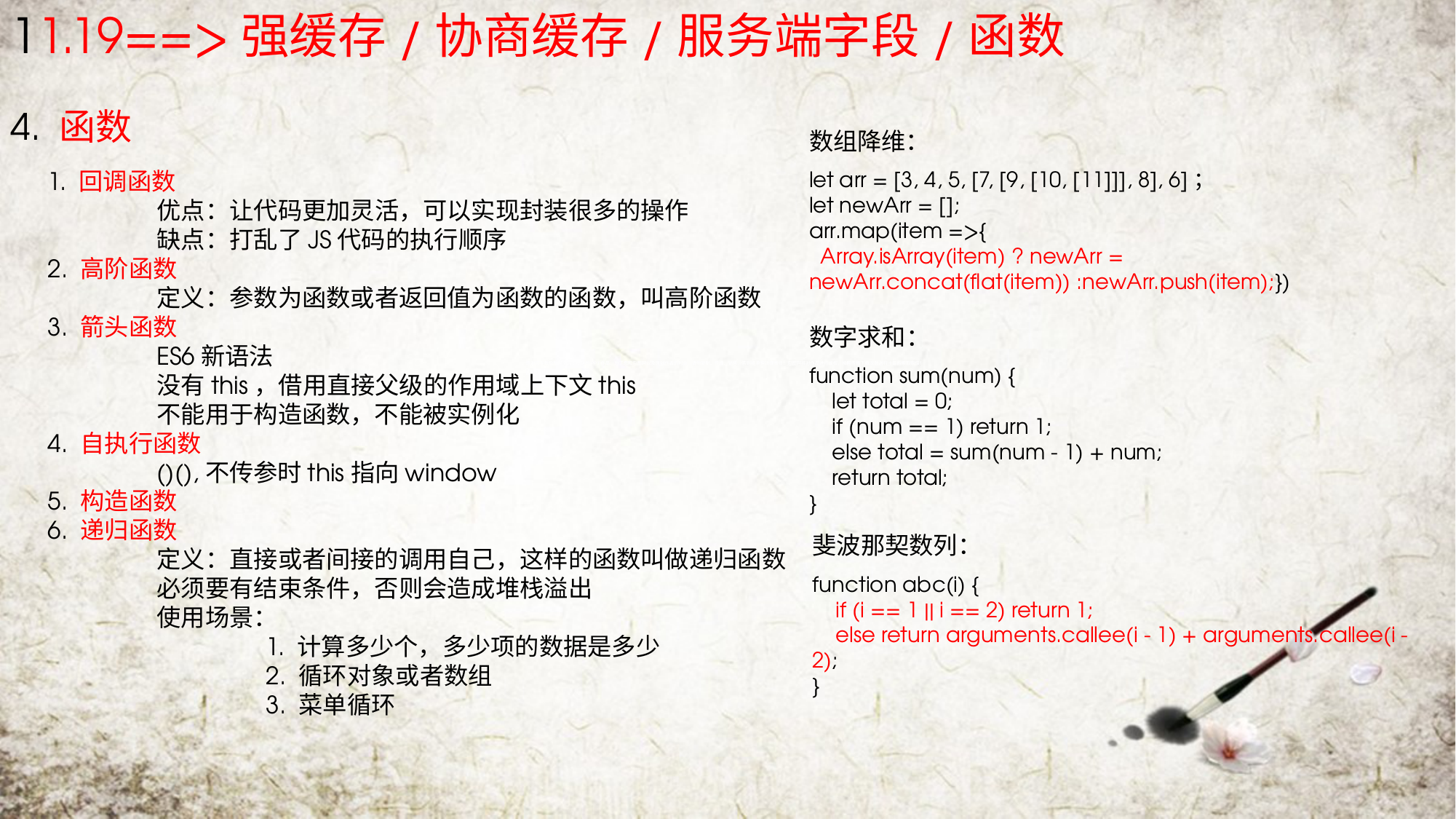

11.19==>强缓存/协商缓存/服务端字段/函数
4. 函数
数组降维：
1. 回调函数
	优点：让代码更加灵活，可以实现封装很多的操作
	缺点：打乱了JS代码的执行顺序
2. 高阶函数
	定义：参数为函数或者返回值为函数的函数，叫高阶函数
3. 箭头函数
	ES6新语法
	没有this，借用直接父级的作用域上下文this
	不能用于构造函数，不能被实例化
4. 自执行函数
	()(),不传参时this指向window
5. 构造函数
6. 递归函数
	定义：直接或者间接的调用自己，这样的函数叫做递归函数
	必须要有结束条件，否则会造成堆栈溢出
	使用场景：
		1. 计算多少个，多少项的数据是多少
		2. 循环对象或者数组
		3. 菜单循环
let arr = [3, 4, 5, [7, [9, [10, [11]]], 8], 6]；
let newArr = [];
arr.map(item =>{
  Array.isArray(item) ? newArr = newArr.concat(flat(item)) :newArr.push(item);})
数字求和：
function sum(num) {
    let total = 0;
    if (num == 1) return 1;
    else total = sum(num - 1) + num;
    return total;
}
斐波那契数列：
function abc(i) {
    if (i == 1 || i == 2) return 1;
    else return arguments.callee(i - 1) + arguments.callee(i - 2);
}